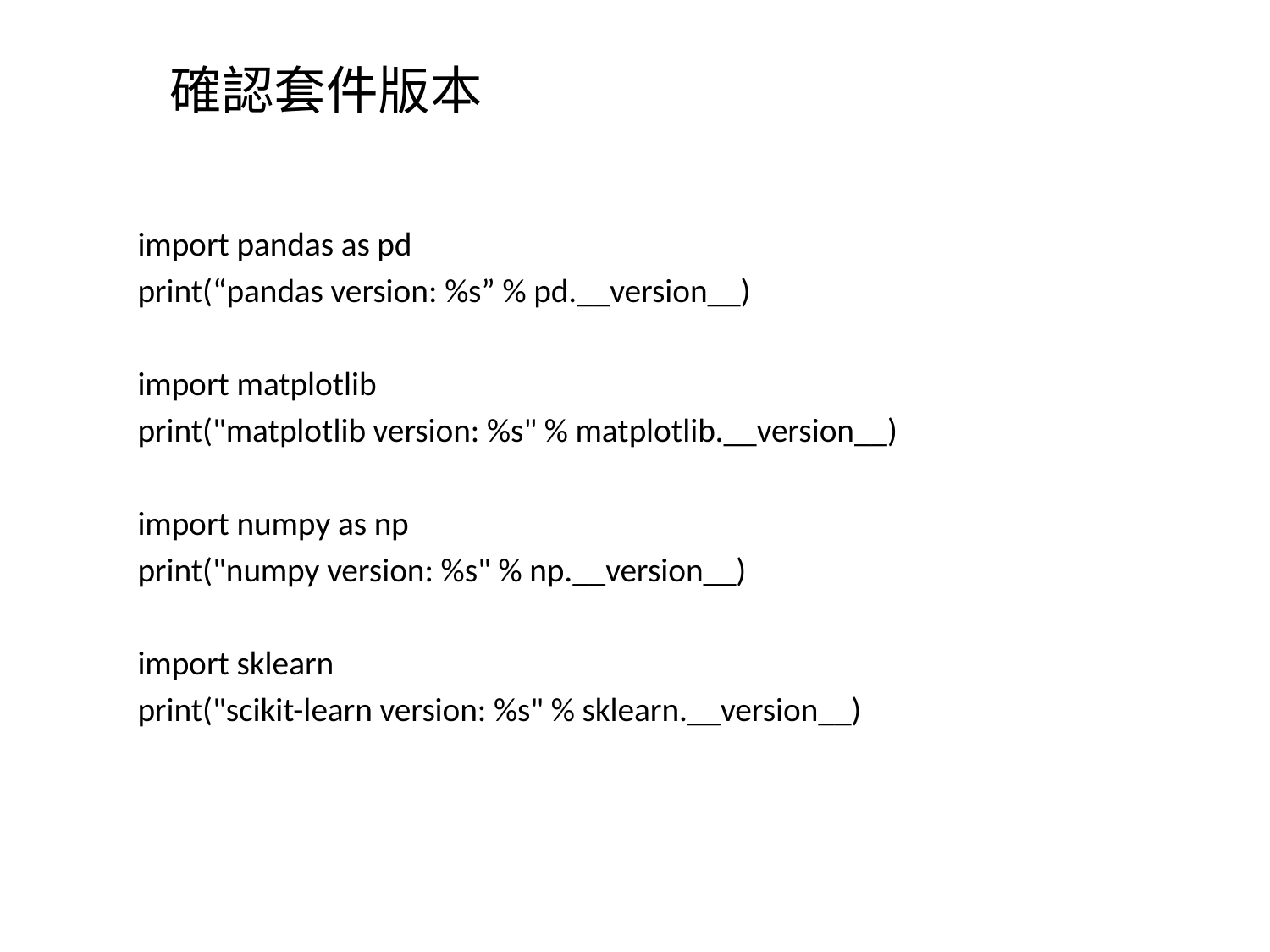

# 確認套件版本
import pandas as pd
print(“pandas version: %s” % pd.__version__)

import matplotlib
print("matplotlib version: %s" % matplotlib.__version__)

import numpy as np
print("numpy version: %s" % np.__version__)

import sklearn
print("scikit-learn version: %s" % sklearn.__version__)